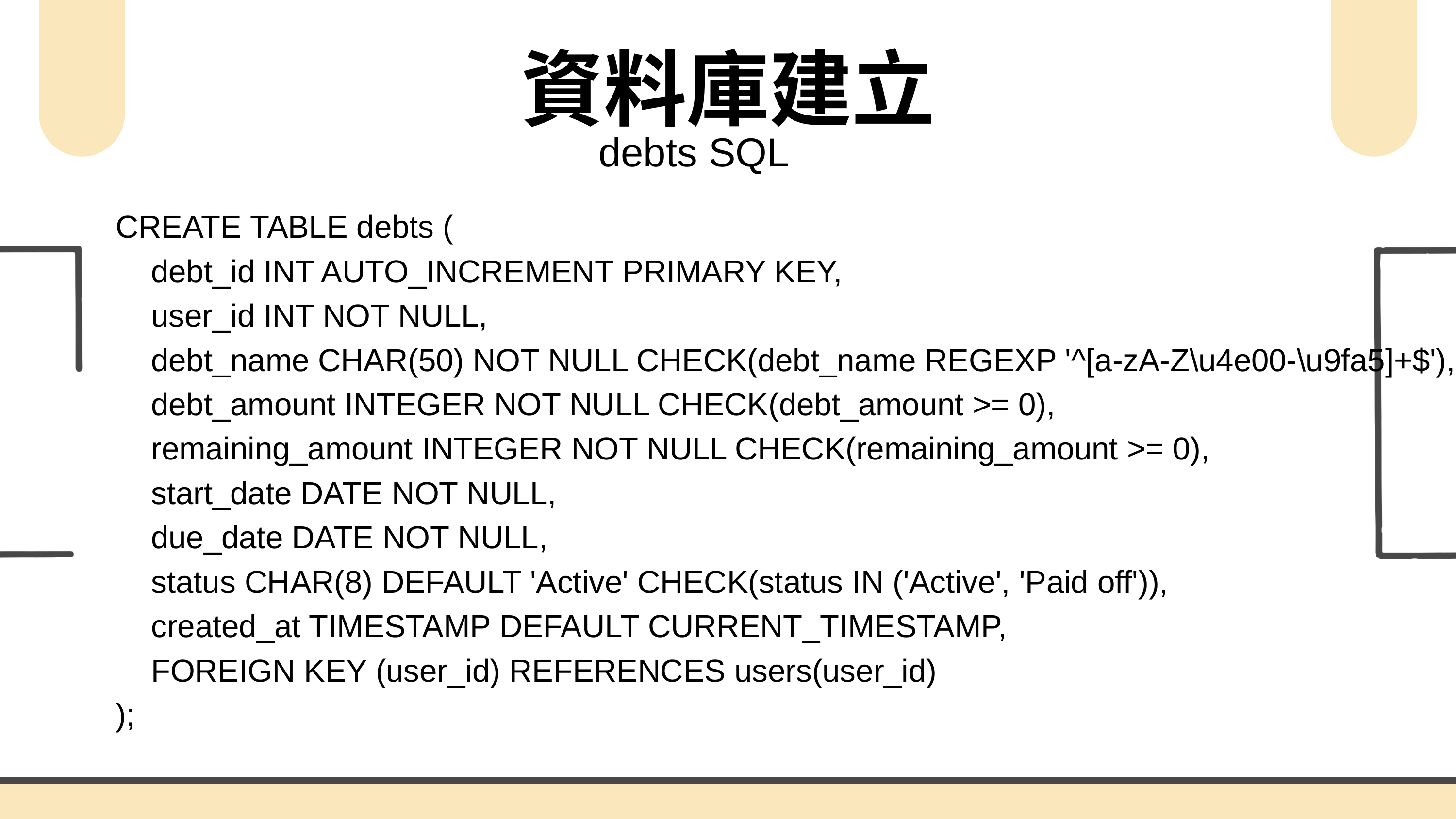

資料庫建立
debts SQL
CREATE TABLE debts (
    debt_id INT AUTO_INCREMENT PRIMARY KEY,
    user_id INT NOT NULL,
    debt_name CHAR(50) NOT NULL CHECK(debt_name REGEXP '^[a-zA-Z\u4e00-\u9fa5]+$'),
    debt_amount INTEGER NOT NULL CHECK(debt_amount >= 0),
    remaining_amount INTEGER NOT NULL CHECK(remaining_amount >= 0),
    start_date DATE NOT NULL,
    due_date DATE NOT NULL,
    status CHAR(8) DEFAULT 'Active' CHECK(status IN ('Active', 'Paid off')),
    created_at TIMESTAMP DEFAULT CURRENT_TIMESTAMP,
    FOREIGN KEY (user_id) REFERENCES users(user_id)
);